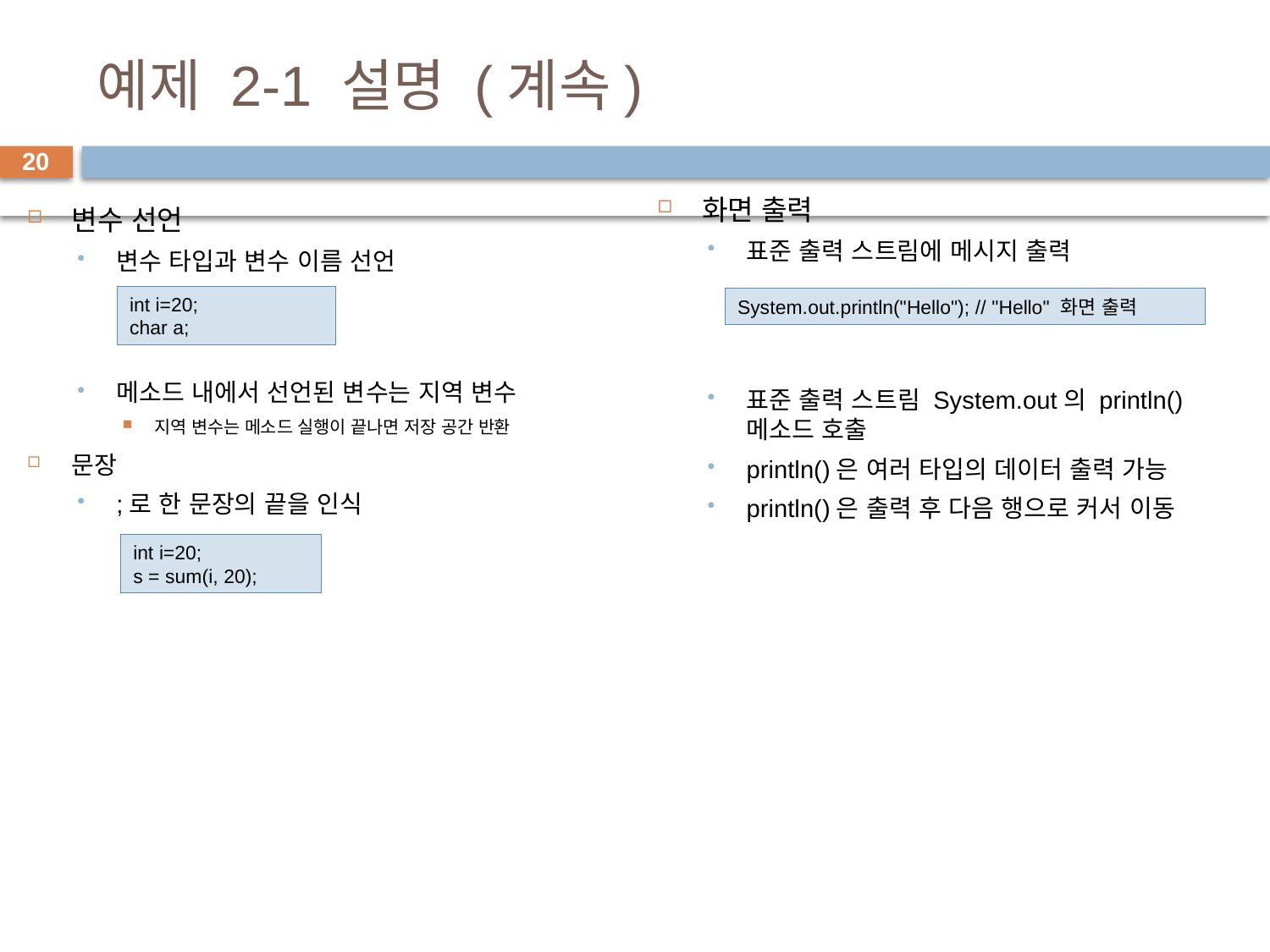

# 예제 2-1 설명 (계속)
20
화면 출력
표준 출력 스트림에 메시지 출력

표준 출력 스트림 System.out의 println() 메소드 호출
println()은 여러 타입의 데이터 출력 가능
println()은 출력 후 다음 행으로 커서 이동

변수 선언
변수 타입과 변수 이름 선언

메소드 내에서 선언된 변수는 지역 변수
지역 변수는 메소드 실행이 끝나면 저장 공간 반환
문장
;로 한 문장의 끝을 인식

int i=20;
char a;
System.out.println("Hello"); // "Hello" 화면 출력
int i=20;
s = sum(i, 20);